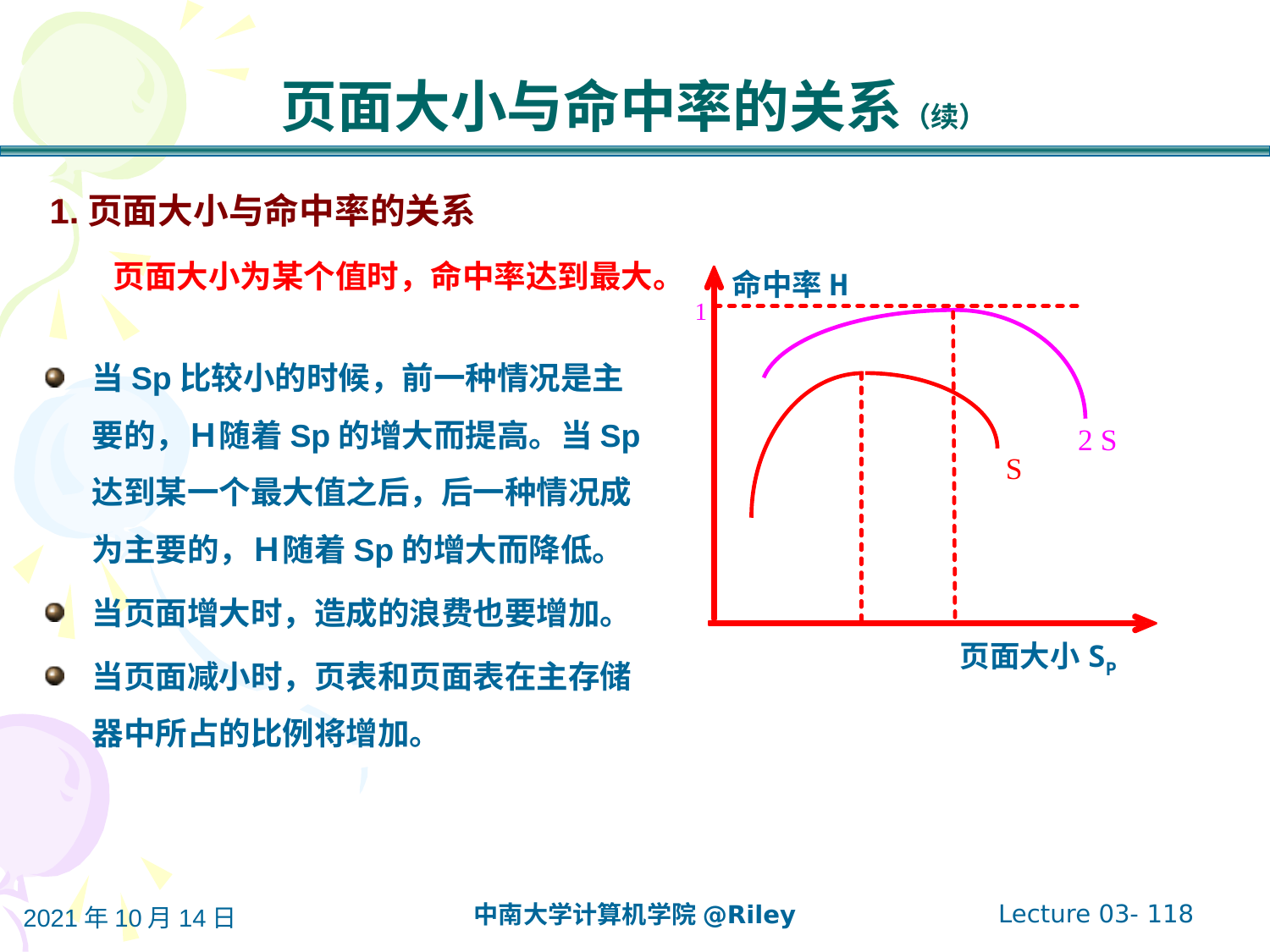

# 页面大小与命中率的关系（续）
1.页面大小与命中率的关系
页面大小为某个值时，命中率达到最大。

命中率H
1

2 S
S

页面大小SP
当Sp比较小的时候，前一种情况是主要的，Ｈ随着Sp的增大而提高。当Sp达到某一个最大值之后，后一种情况成为主要的，Ｈ随着Sp的增大而降低。
当页面增大时，造成的浪费也要增加。
当页面减小时，页表和页面表在主存储器中所占的比例将增加。

Lecture 03- 118
中南大学计算机学院@Riley
2021年10月14日